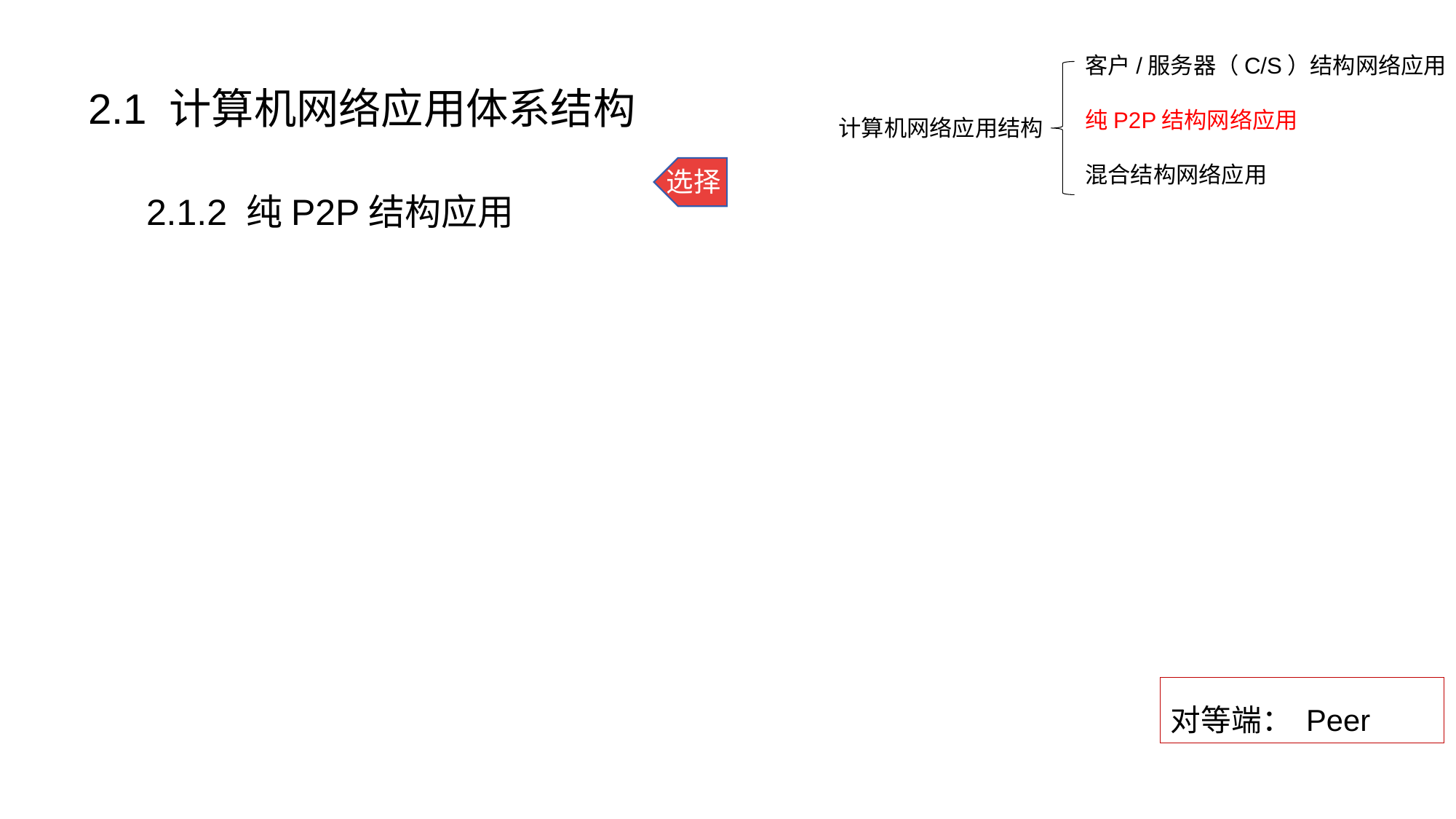

# 2.1 计算机网络应用体系结构
客户/服务器（C/S）结构网络应用

纯P2P结构网络应用

混合结构网络应用

选择
计算机网络应用结构

选择
2.1.2 纯P2P结构应用

对等端： Peer